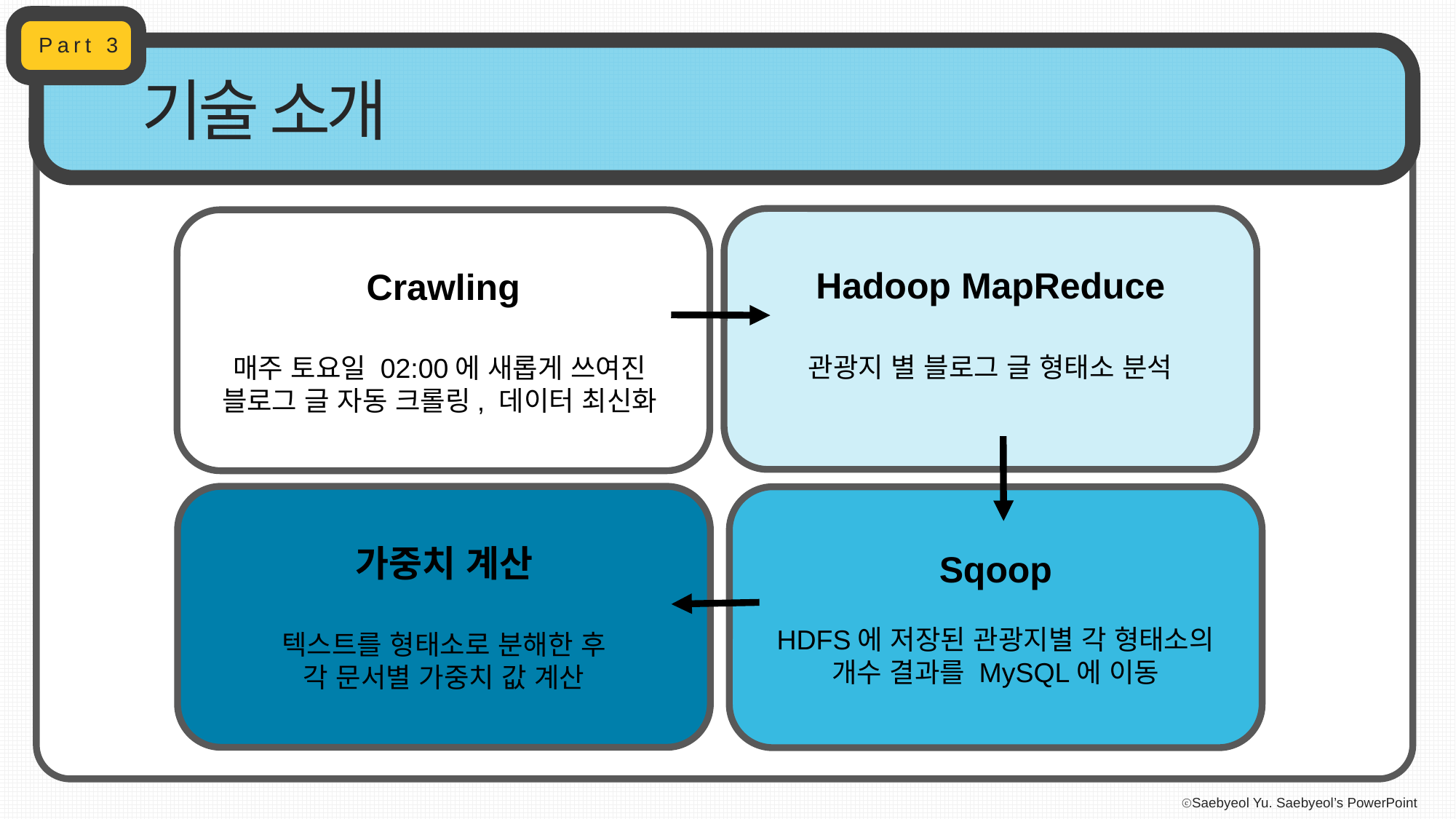

Part 3

기술 소개
Hadoop MapReduce

관광지 별 블로그 글 형태소 분석

Crawling

매주 토요일 02:00에 새롭게 쓰여진
블로그 글 자동 크롤링, 데이터 최신화
가중치 계산

텍스트를 형태소로 분해한 후
각 문서별 가중치 값 계산
Sqoop

HDFS에 저장된 관광지별 각 형태소의 개수 결과를 MySQL에 이동